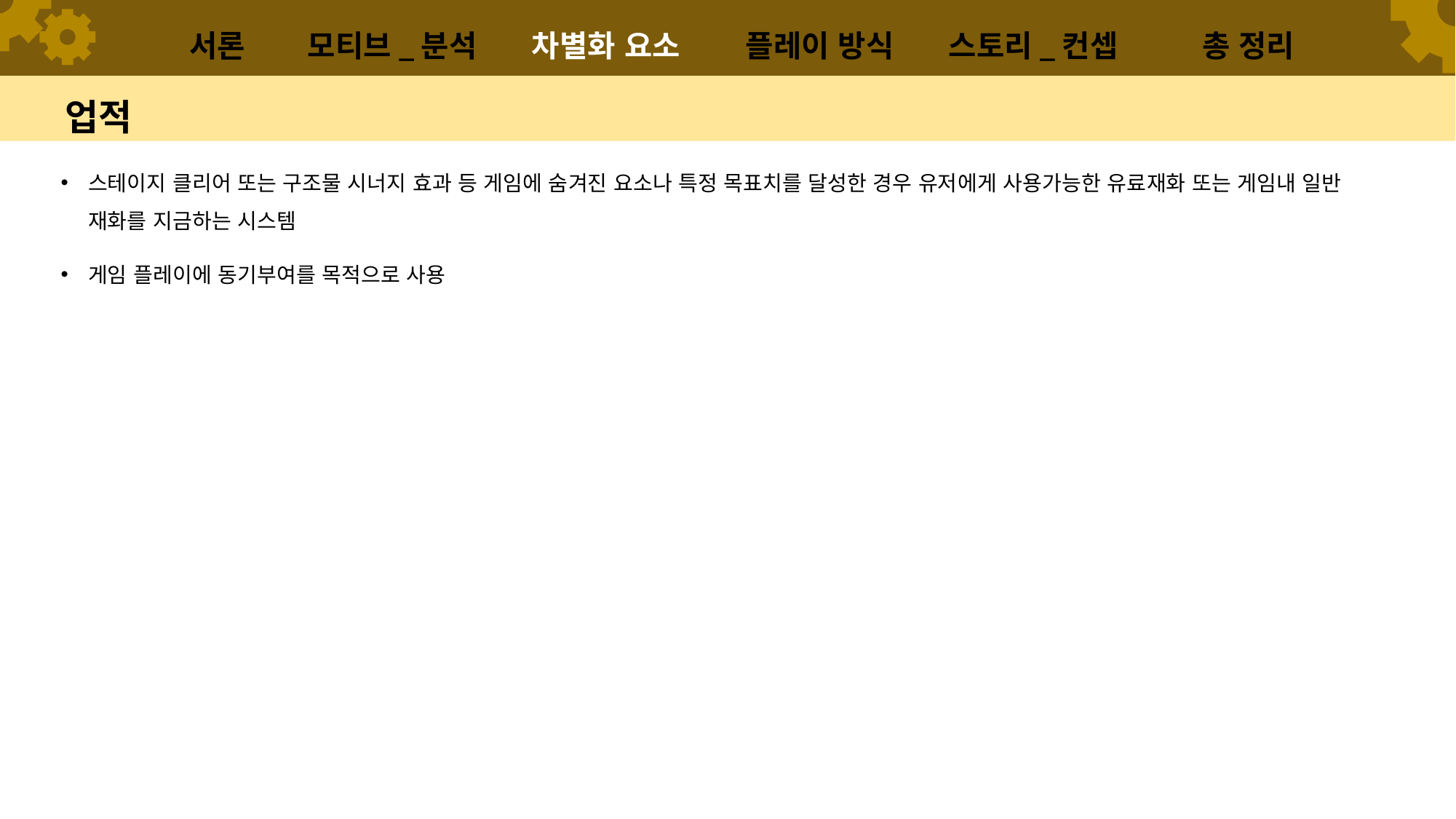

서론
모티브_분석
차별화 요소
플레이 방식
스토리_컨셉
총 정리
# 업적
스테이지 클리어 또는 구조물 시너지 효과 등 게임에 숨겨진 요소나 특정 목표치를 달성한 경우 유저에게 사용가능한 유료재화 또는 게임내 일반 재화를 지금하는 시스템
게임 플레이에 동기부여를 목적으로 사용